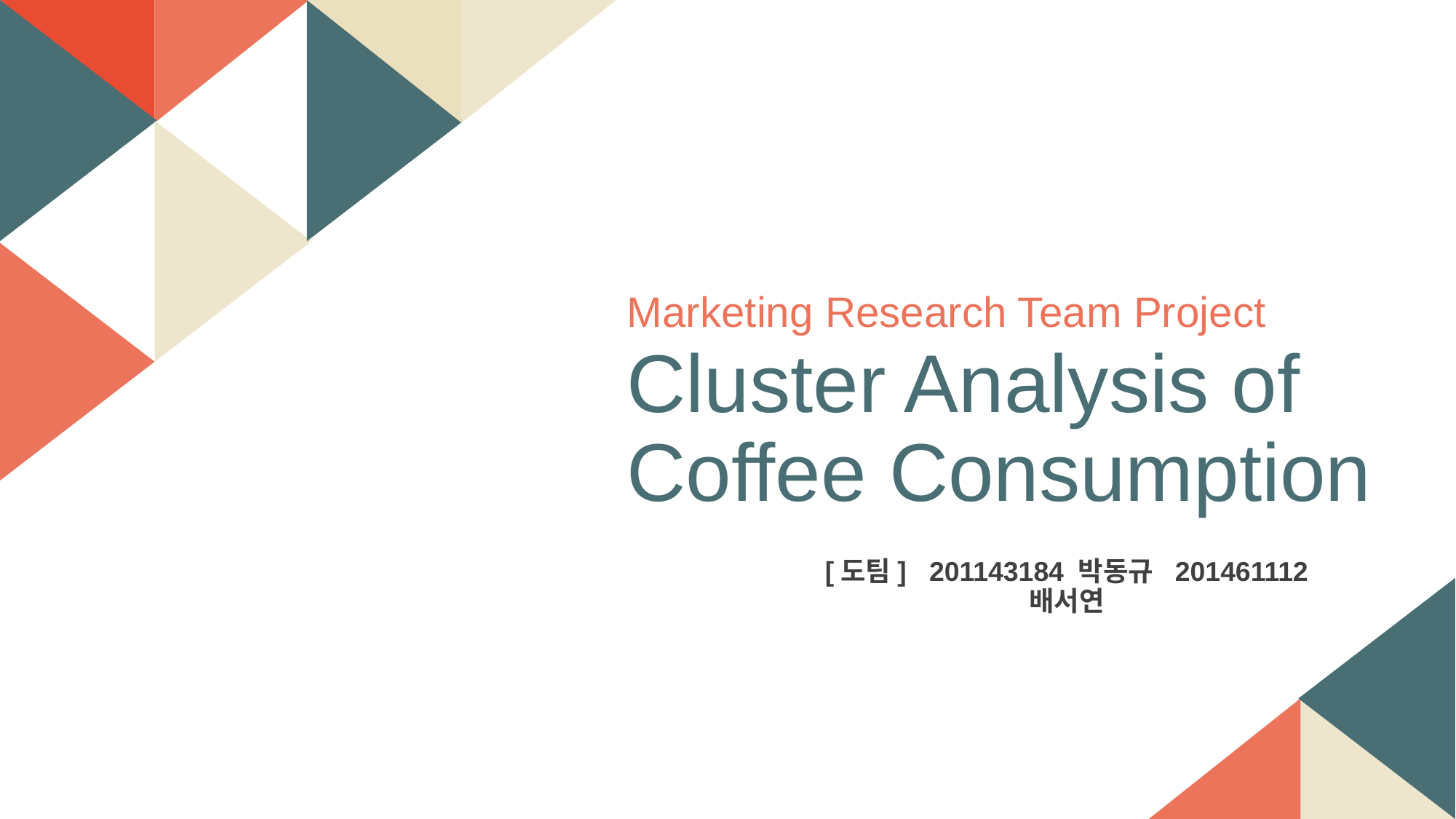

Marketing Research Team Project
Cluster Analysis of Coffee Consumption
[도팀]   201143184 박동규  201461112 배서연